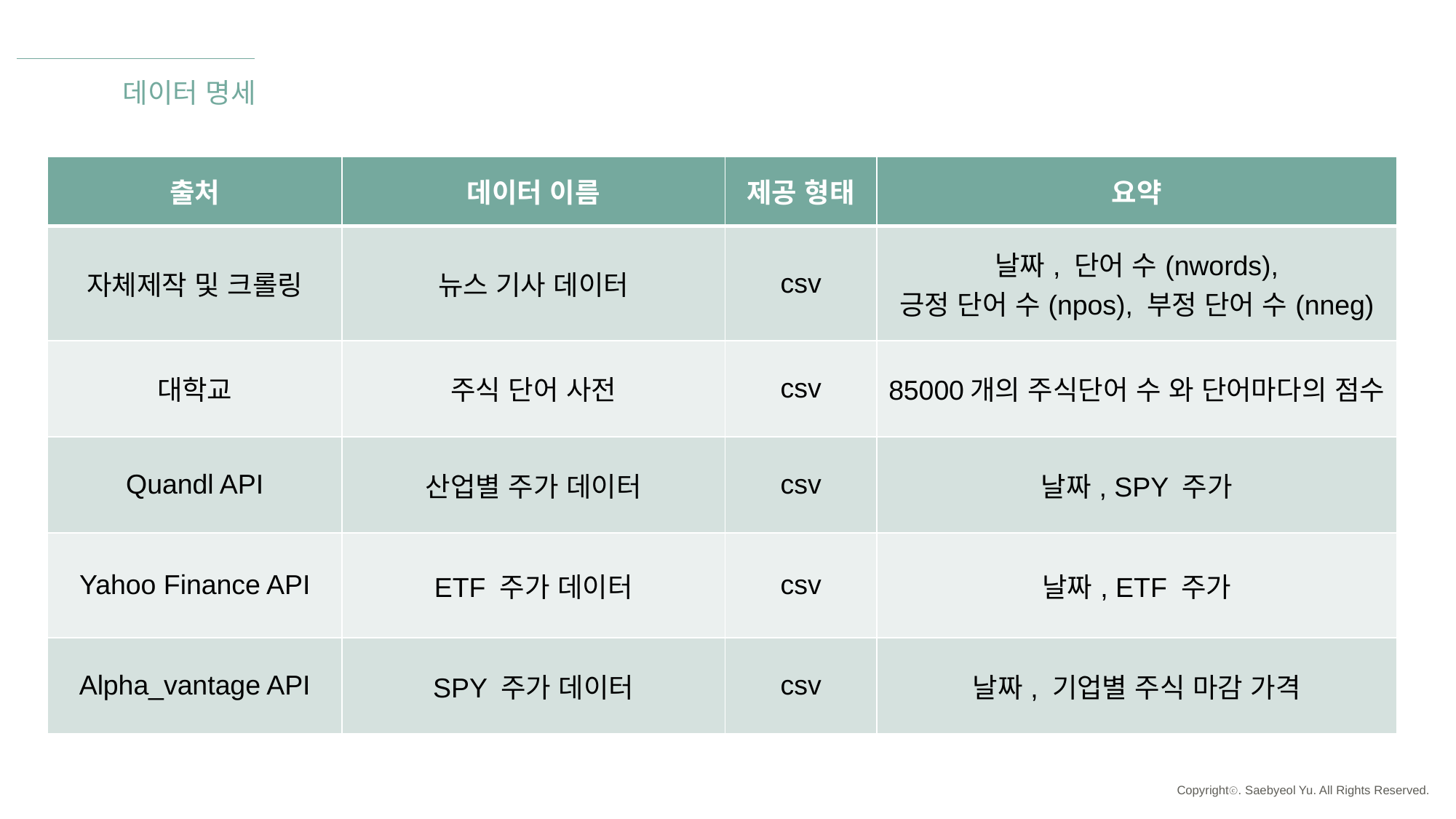

데이터 명세
| 출처 | 데이터 이름 | 제공 형태 | 요약 |
| --- | --- | --- | --- |
| 자체제작 및 크롤링 | 뉴스 기사 데이터 | csv | 날짜, 단어 수(nwords), 긍정 단어 수(npos), 부정 단어 수(nneg) |
| 대학교 | 주식 단어 사전 | csv | 85000개의 주식단어 수 와 단어마다의 점수 |
| Quandl API | 산업별 주가 데이터 | csv | 날짜, SPY 주가 |
| Yahoo Finance API | ETF 주가 데이터 | csv | 날짜, ETF 주가 |
| Alpha\_vantage API | SPY 주가 데이터 | csv | 날짜, 기업별 주식 마감 가격 |